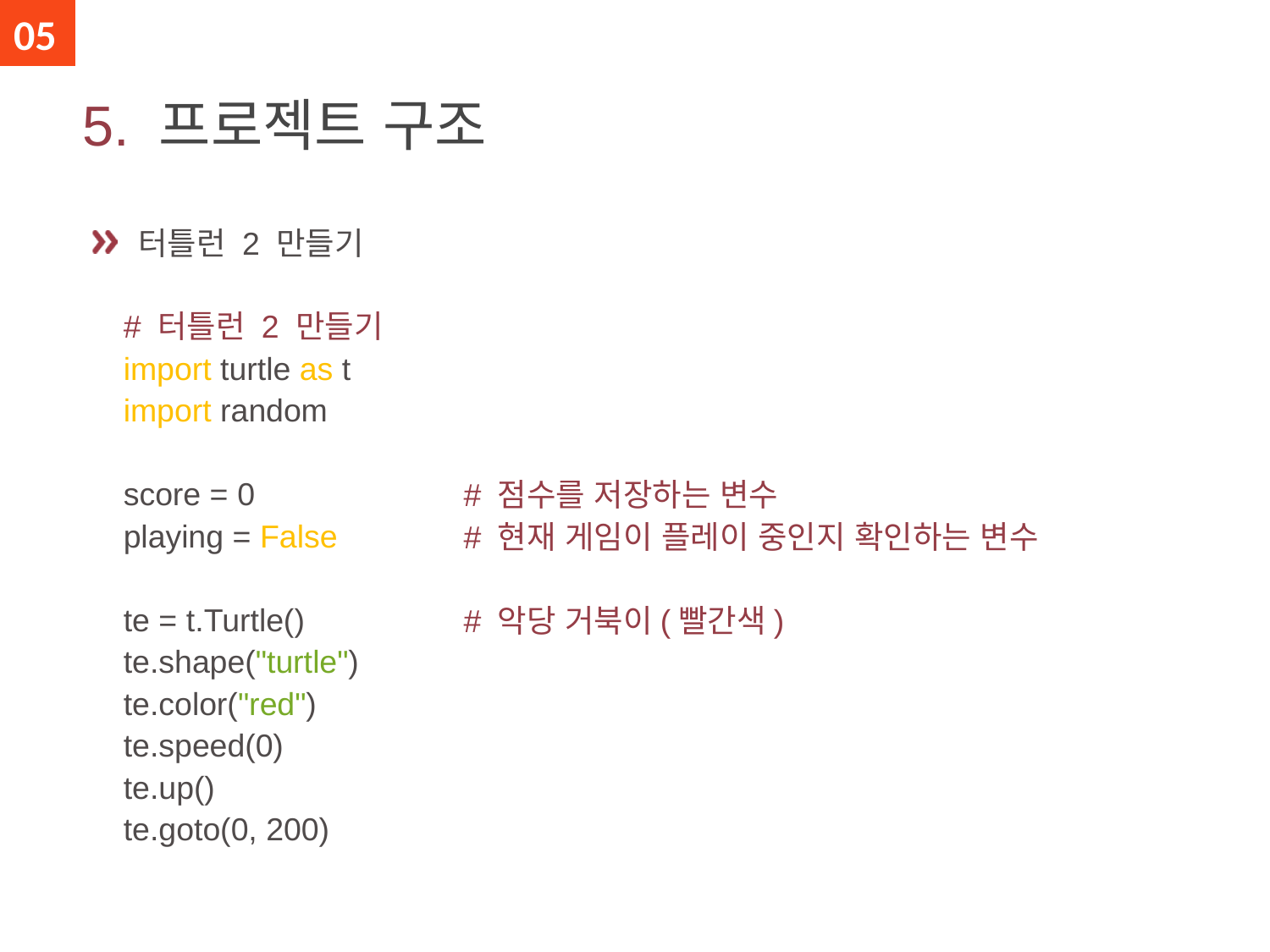

05
# 5. 프로젝트 구조
 터틀런 2 만들기
# 터틀런 2 만들기
import turtle as t
import random
score = 0
playing = False
te = t.Turtle()
te.shape("turtle")
te.color("red")
te.speed(0)
te.up()
te.goto(0, 200)
# 점수를 저장하는 변수
# 현재 게임이 플레이 중인지 확인하는 변수
# 악당 거북이(빨간색)